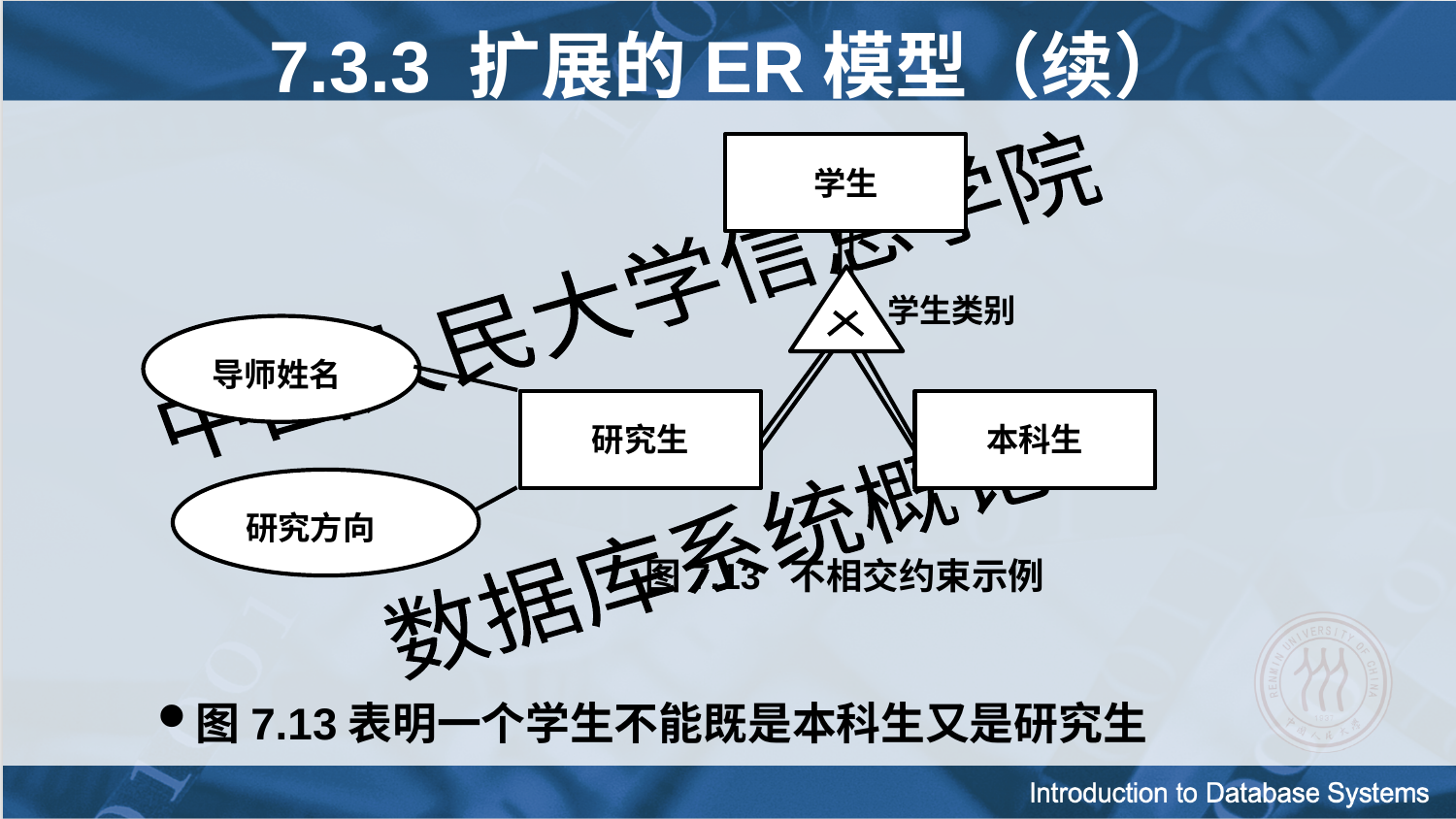

7.3.3 扩展的ER模型（续）
学生

导师姓名

研究生
本科生
研究方向

学生类别

图7.13  不相交约束示例
图7.13表明一个学生不能既是本科生又是研究生